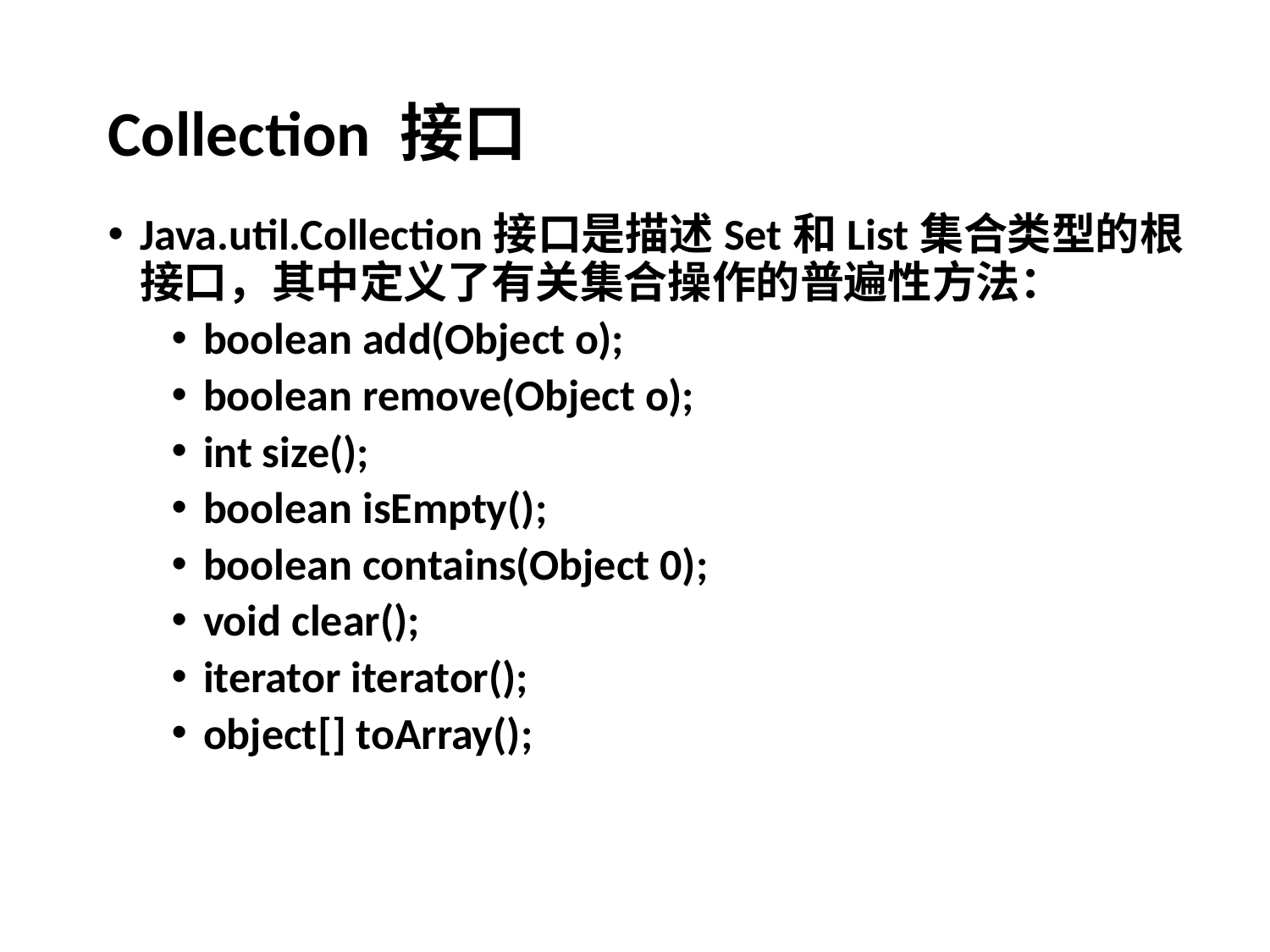

# Collection 接口
Java.util.Collection接口是描述Set和List集合类型的根接口，其中定义了有关集合操作的普遍性方法：
boolean add(Object o);
boolean remove(Object o);
int size();
boolean isEmpty();
boolean contains(Object 0);
void clear();
iterator iterator();
object[] toArray();